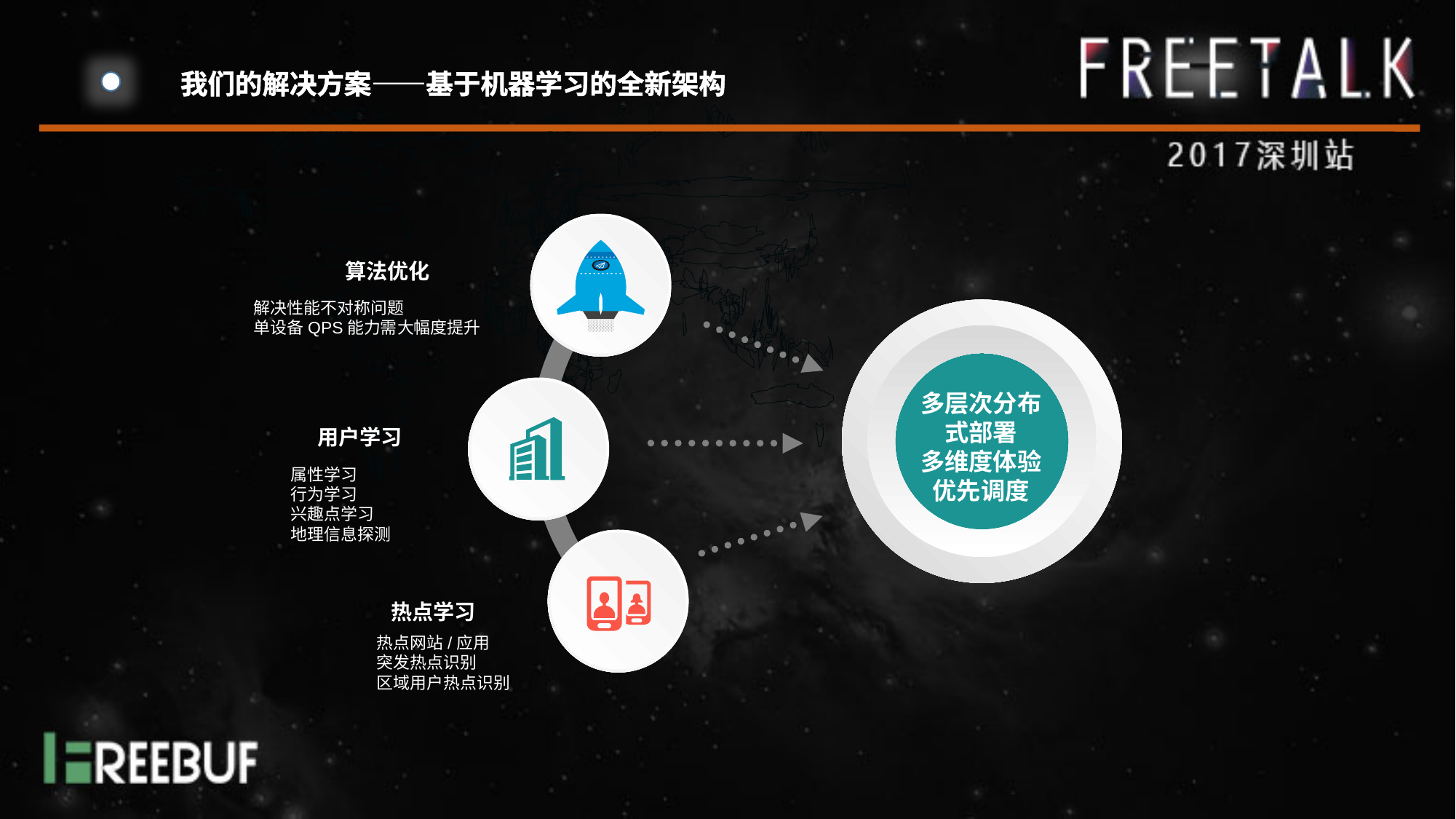

我们的解决方案——基于机器学习的全新架构

算法优化
解决性能不对称问题
单设备QPS能力需大幅度提升

多层次分布式部署
多维度体验优先调度

用户学习

属性学习
行为学习
兴趣点学习
地理信息探测

热点学习
热点网站/应用
突发热点识别
区域用户热点识别